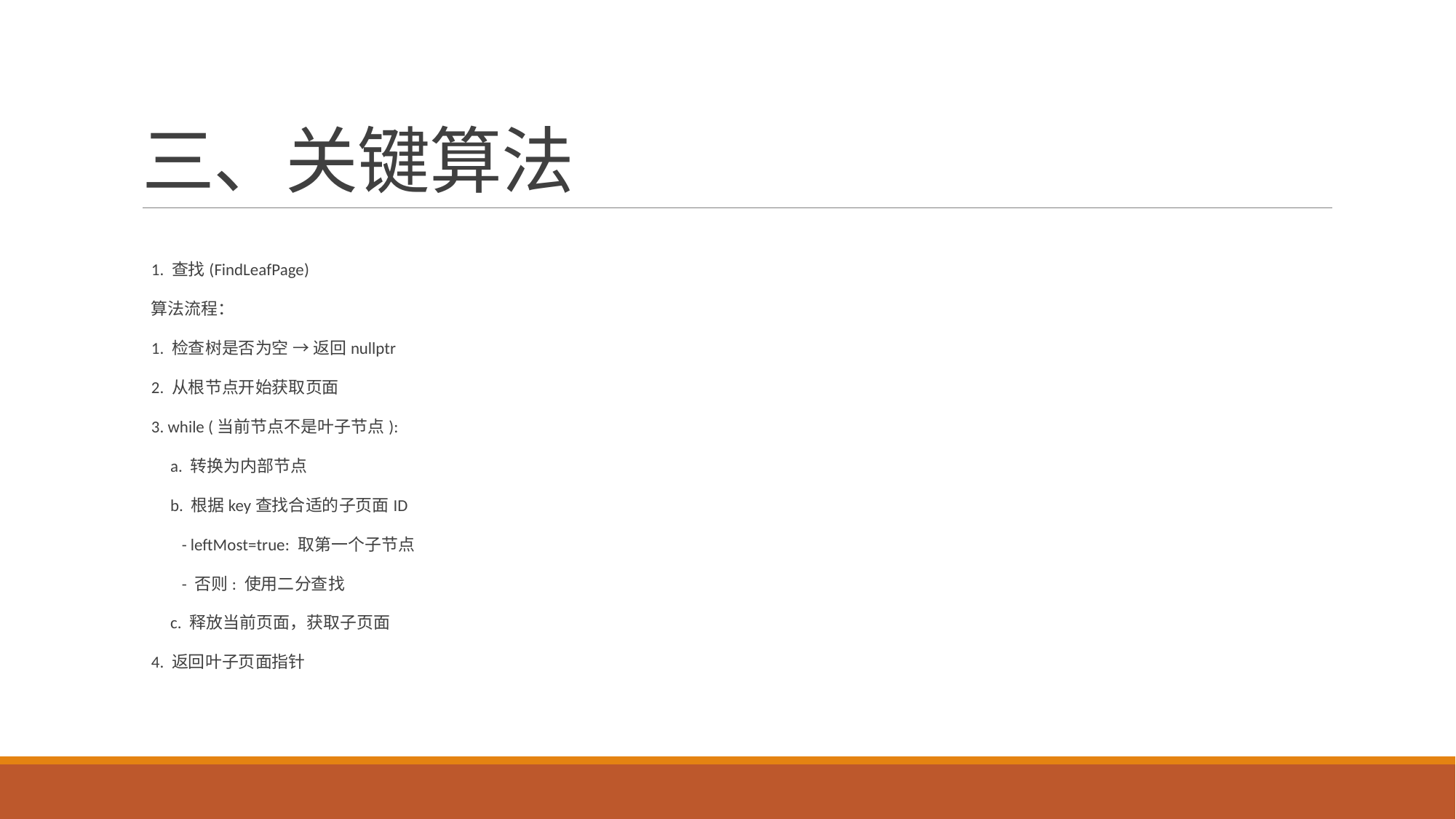

# 三、关键算法
1. 查找(FindLeafPage)
算法流程：
1. 检查树是否为空 → 返回nullptr
2. 从根节点开始获取页面
3. while (当前节点不是叶子节点):
     a. 转换为内部节点
     b. 根据key查找合适的子页面ID
        - leftMost=true: 取第一个子节点
        - 否则: 使用二分查找
     c. 释放当前页面，获取子页面
4. 返回叶子页面指针